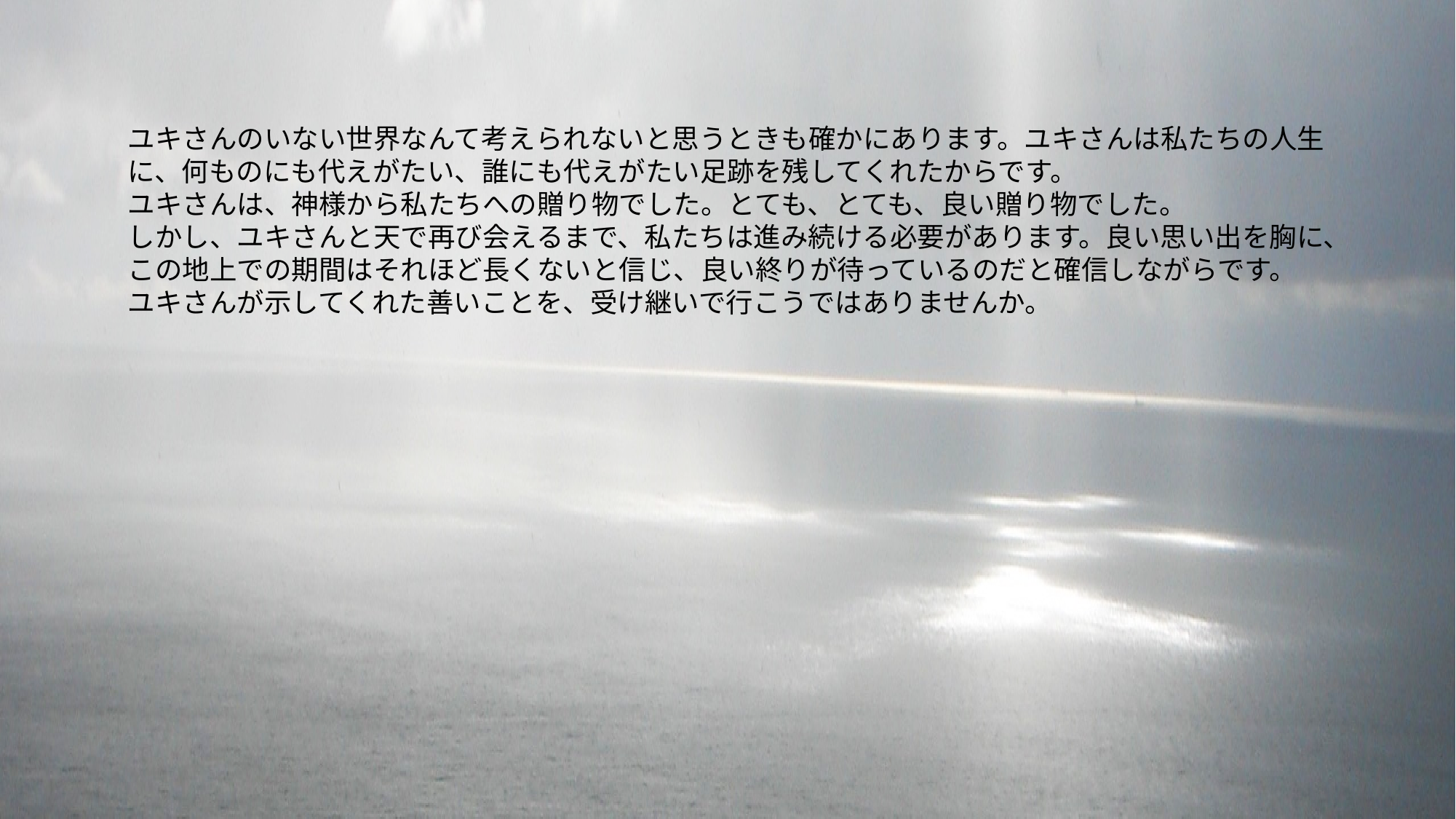

ユキさんのいない世界なんて考えられないと思うときも確かにあります。ユキさんは私たちの人生に、何ものにも代えがたい、誰にも代えがたい足跡を残してくれたからです。
ユキさんは、神様から私たちへの贈り物でした。とても、とても、良い贈り物でした。
しかし、ユキさんと天で再び会えるまで、私たちは進み続ける必要があります。良い思い出を胸に、この地上での期間はそれほど長くないと信じ、良い終りが待っているのだと確信しながらです。
ユキさんが示してくれた善いことを、受け継いで行こうではありませんか。